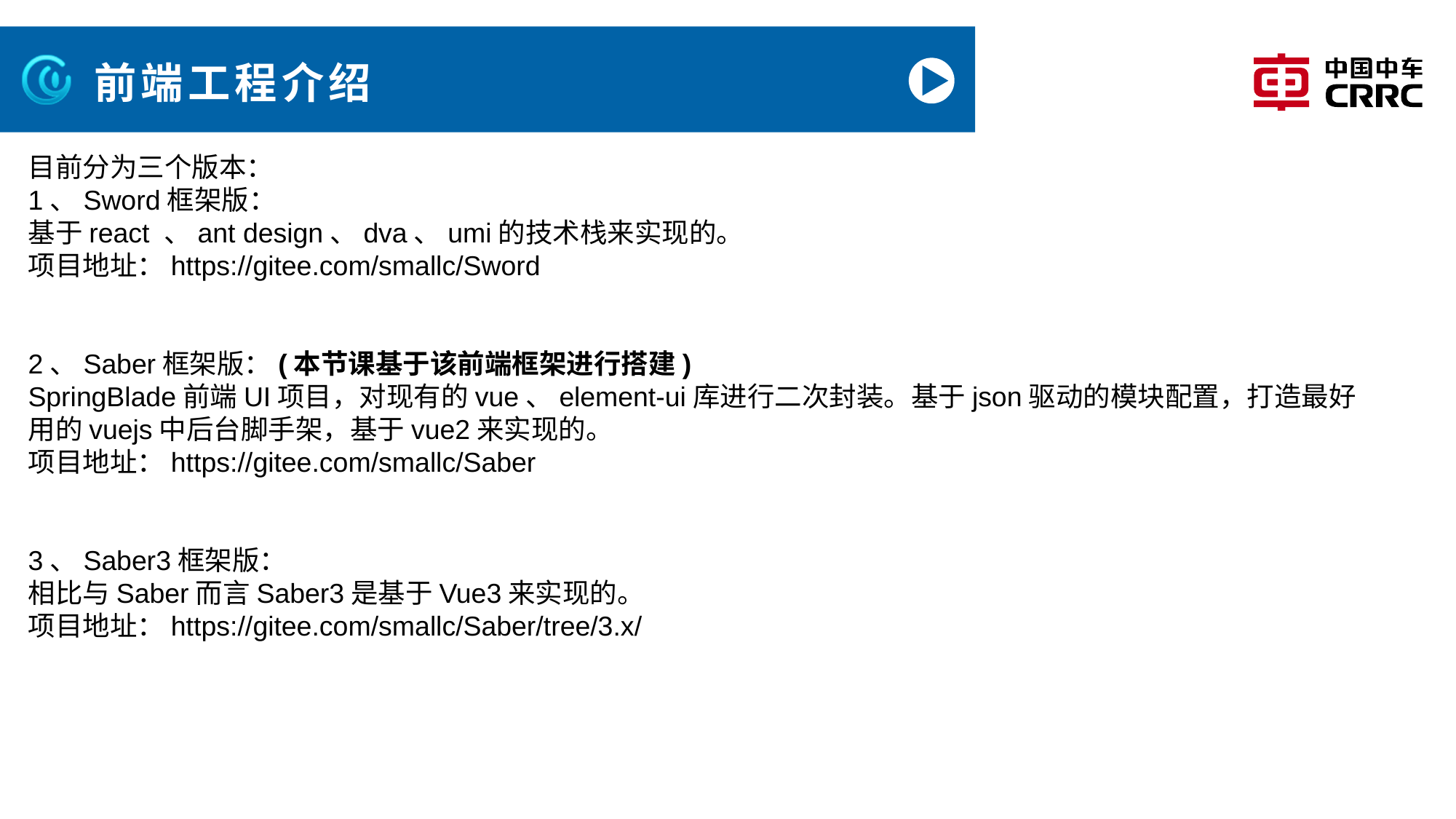

# 前端工程介绍
目前分为三个版本：
1、Sword框架版：
基于react 、ant design、dva、umi的技术栈来实现的。
项目地址：https://gitee.com/smallc/Sword

2、Saber框架版：(本节课基于该前端框架进行搭建)
SpringBlade前端UI项目，对现有的vue、element-ui库进行二次封装。基于json驱动的模块配置，打造最好用的vuejs中后台脚手架，基于vue2来实现的。
项目地址：https://gitee.com/smallc/Saber

3、Saber3框架版：
相比与Saber而言Saber3是基于Vue3来实现的。
项目地址：https://gitee.com/smallc/Saber/tree/3.x/
101